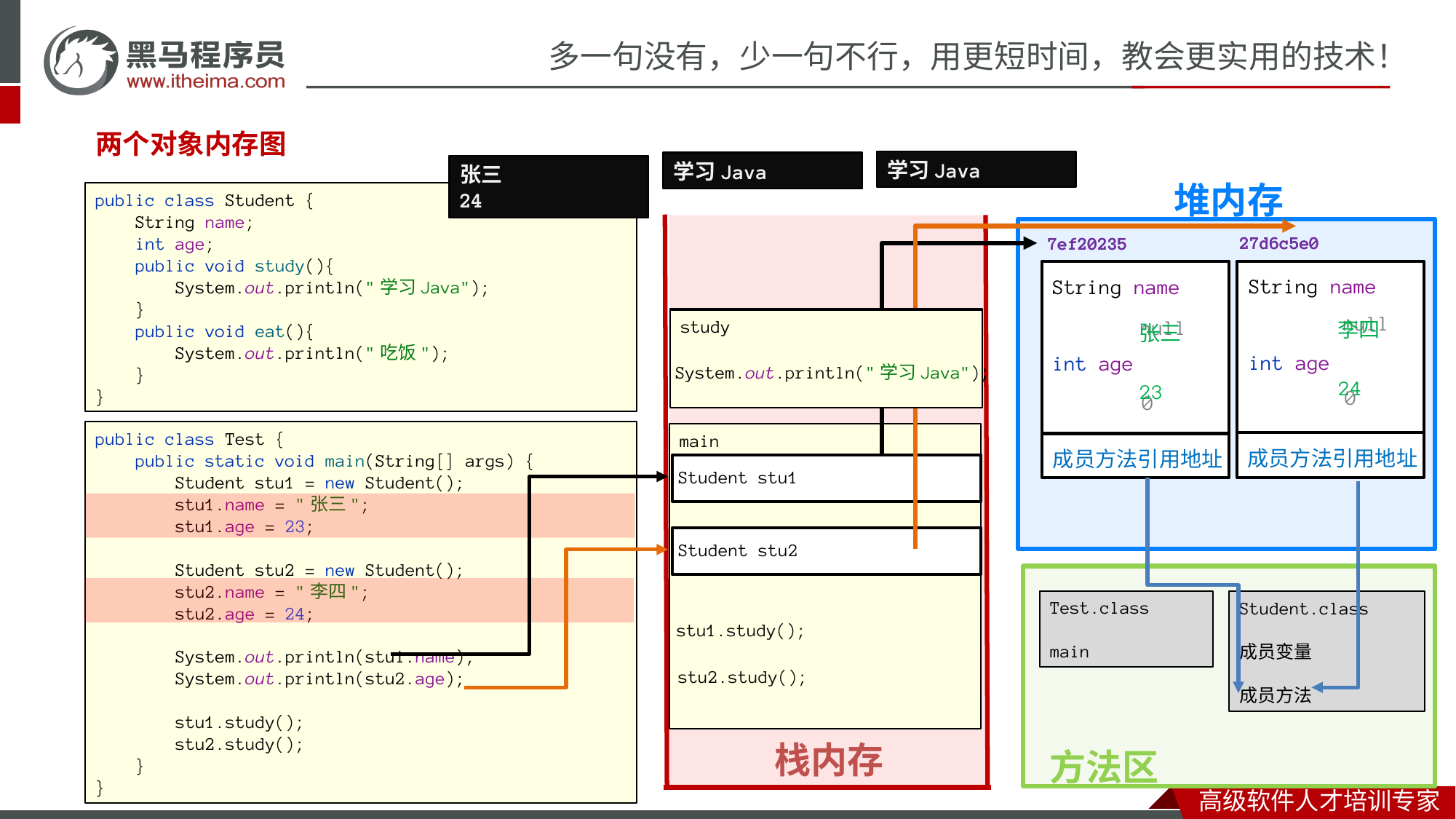

#
两个对象内存图

堆内存

学习Java
学习Java
张三
24
张三

public class Student {
    String name;
    int age;
    public void study(){
        System.out.println("学习Java");
    }
    public void eat(){
        System.out.println("吃饭");
    }
}

栈内存
27d6c5e0
27d6c5e0
7ef20235
7ef20235

String name

int age

String name

int age

null
study

null
study

李四
张三
System.out.println("学习Java");
System.out.println("学习Java");
24
23
0
0
public class Test {
    public static void main(String[] args) {
        Student stu1 = new Student();
        stu1.name = "张三";
        stu1.age = 23;
        Student stu2 = new Student();
        stu2.name = "李四";
        stu2.age = 24;
        System.out.println(stu1.name);
        System.out.println(stu2.age);
        stu1.study();
        stu2.study();
    }
}
main

成员方法引用地址
成员方法引用地址

Student stu1

Student stu2

方法区

Test.class

main
Student.class

成员变量

成员方法
stu1.study();
stu2.study();